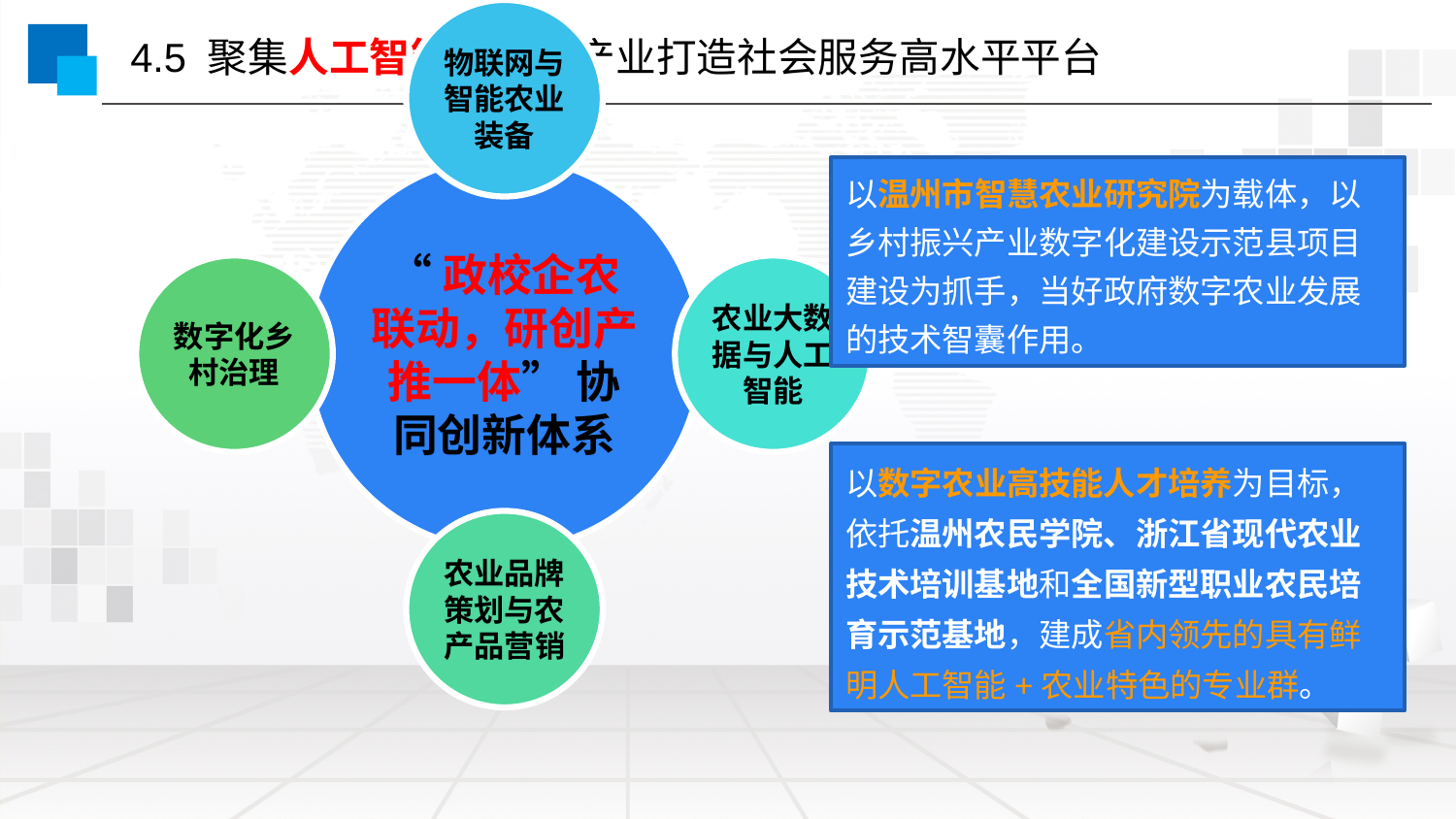

4.5 聚集人工智能+农业产业打造社会服务高水平平台
“政校企农联动，研创产推一体” 协同创新体系
物联网与智能农业装备
农业大数据与人工智能
农业品牌策划与农产品营销
数字化乡村治理
以温州市智慧农业研究院为载体，以乡村振兴产业数字化建设示范县项目建设为抓手，当好政府数字农业发展的技术智囊作用。
以数字农业高技能人才培养为目标，依托温州农民学院、浙江省现代农业技术培训基地和全国新型职业农民培育示范基地，建成省内领先的具有鲜明人工智能+农业特色的专业群。